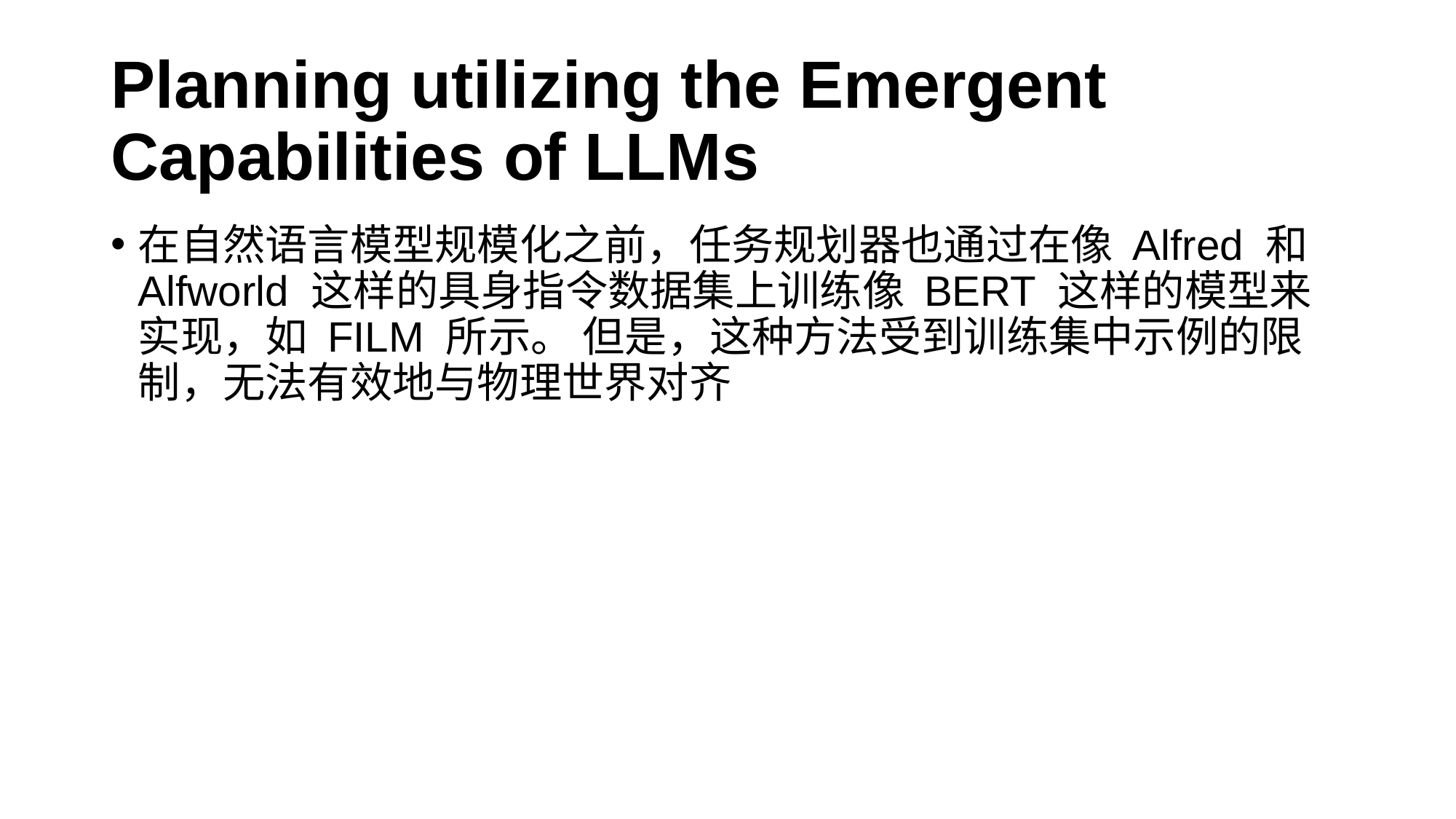

# Planning utilizing the Emergent Capabilities of LLMs
在自然语言模型规模化之前，任务规划器也通过在像 Alfred 和 Alfworld 这样的具身指令数据集上训练像 BERT 这样的模型来实现，如 FILM 所示。 但是，这种方法受到训练集中示例的限制，无法有效地与物理世界对齐